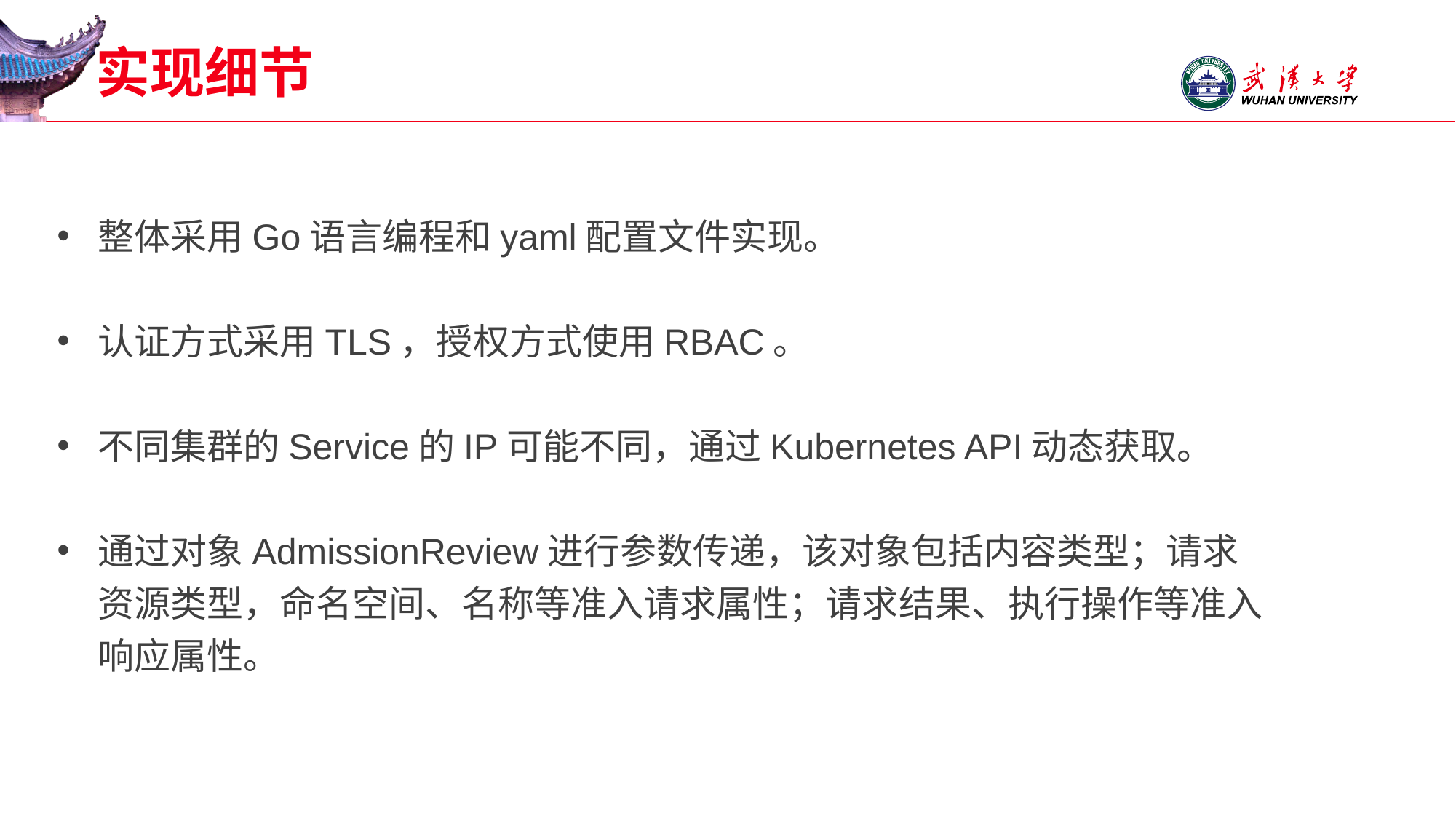

# 实现细节
整体采用Go语言编程和yaml配置文件实现。

认证方式采用TLS，授权方式使用RBAC。

不同集群的Service的IP可能不同，通过Kubernetes API动态获取。

通过对象AdmissionReview进行参数传递，该对象包括内容类型；请求资源类型，命名空间、名称等准入请求属性；请求结果、执行操作等准入响应属性。